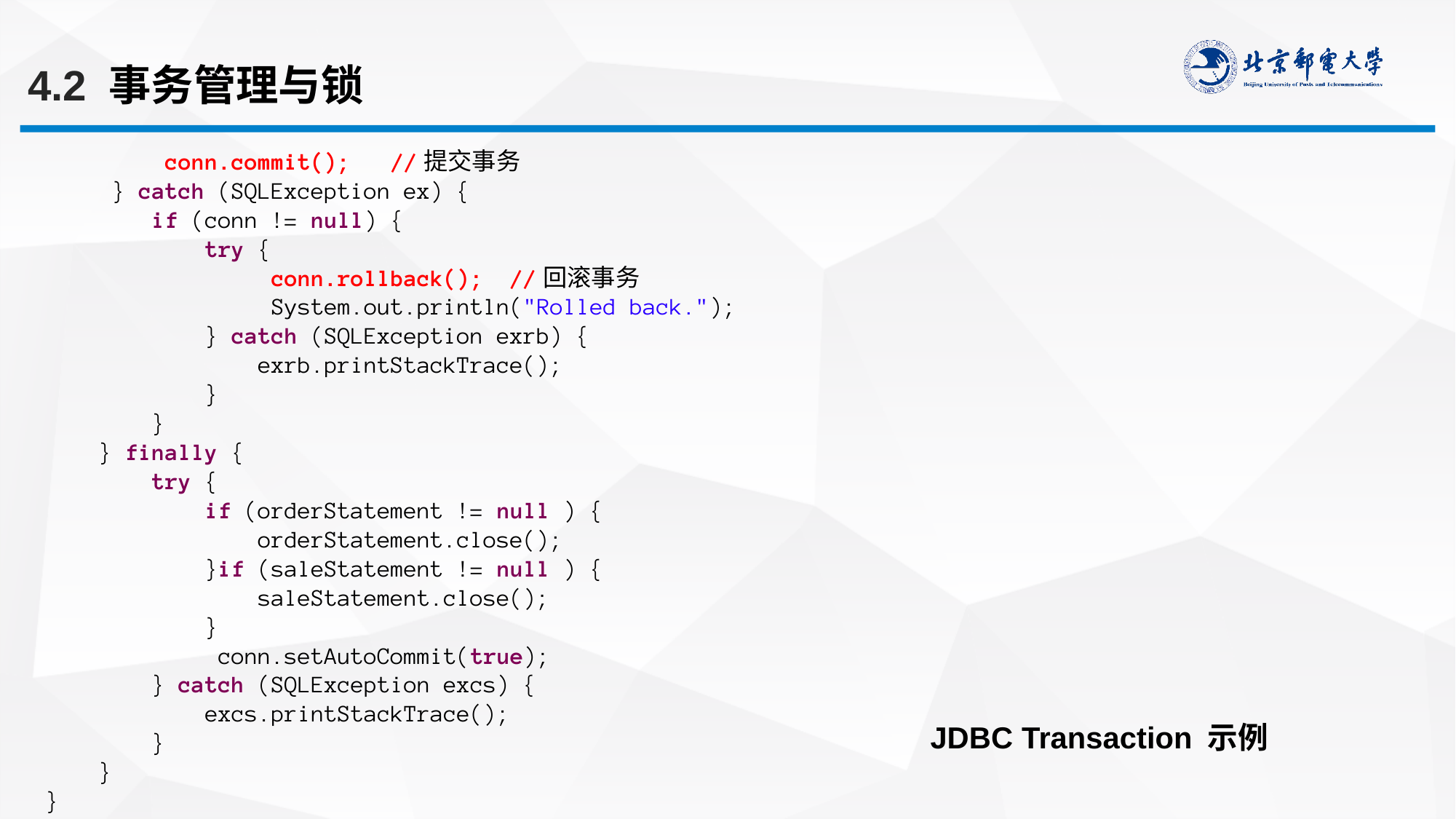

4.2 事务管理与锁

         conn.commit();   //提交事务
     } catch (SQLException ex) {
        if (conn != null) {
            try {
                 conn.rollback();  //回滚事务
                 System.out.println("Rolled back.");
            } catch (SQLException exrb) {
                exrb.printStackTrace();
            }
        }
    } finally {
        try {
            if (orderStatement != null ) {
                orderStatement.close();
            }if (saleStatement != null ) {
                saleStatement.close();
            }
             conn.setAutoCommit(true);
        } catch (SQLException excs) {
            excs.printStackTrace();
        }
    }
}
JDBC Transaction 示例